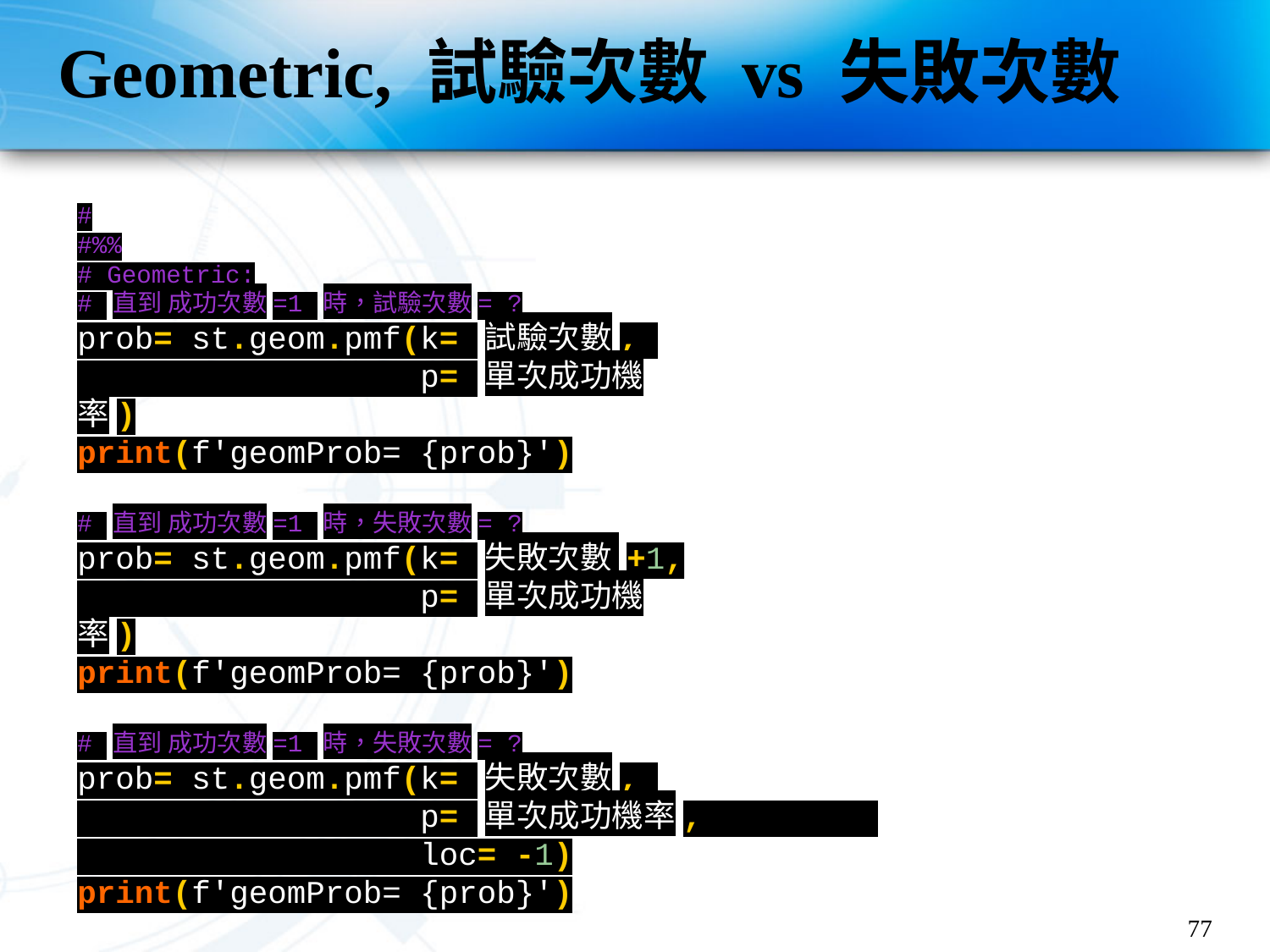

# Geometric, 試驗次數 vs 失敗次數
#
#%%
# Geometric:
# 直到 成功次數=1 時，試驗次數= ?
prob= st.geom.pmf(k= 試驗次數,
                  p= 單次成功機率)
print(f'geomProb= {prob}')

# 直到 成功次數=1 時，失敗次數= ?
prob= st.geom.pmf(k= 失敗次數 +1,
                  p= 單次成功機率)
print(f'geomProb= {prob}')

# 直到 成功次數=1 時，失敗次數= ?
prob= st.geom.pmf(k= 失敗次數,
                  p= 單次成功機率,
                  loc= -1)
print(f'geomProb= {prob}')
77